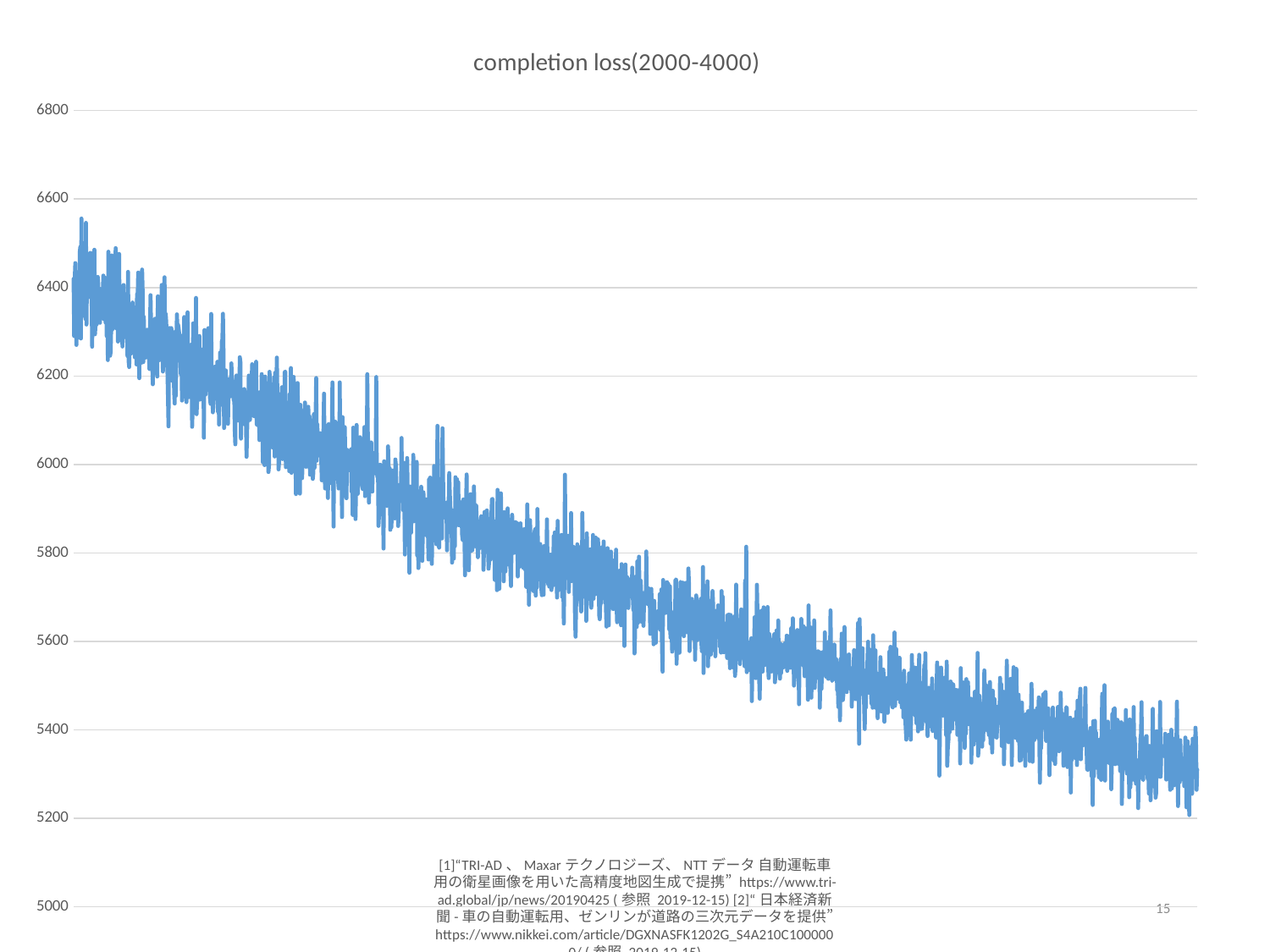

### Chart: completion loss(2000-4000)

| Category |  |
|---|---|
[1]“TRI-AD、Maxarテクノロジーズ、NTTデータ 自動運転車用の衛星画像を用いた高精度地図生成で提携” https://www.tri-ad.global/jp/news/20190425 (参照 2019-12-15) [2]“日本経済新聞-車の自動運転用、ゼンリンが道路の三次元データを提供” https://www.nikkei.com/article/DGXNASFK1202G_S4A210C1000000/ (参照 2019-12-15)
15